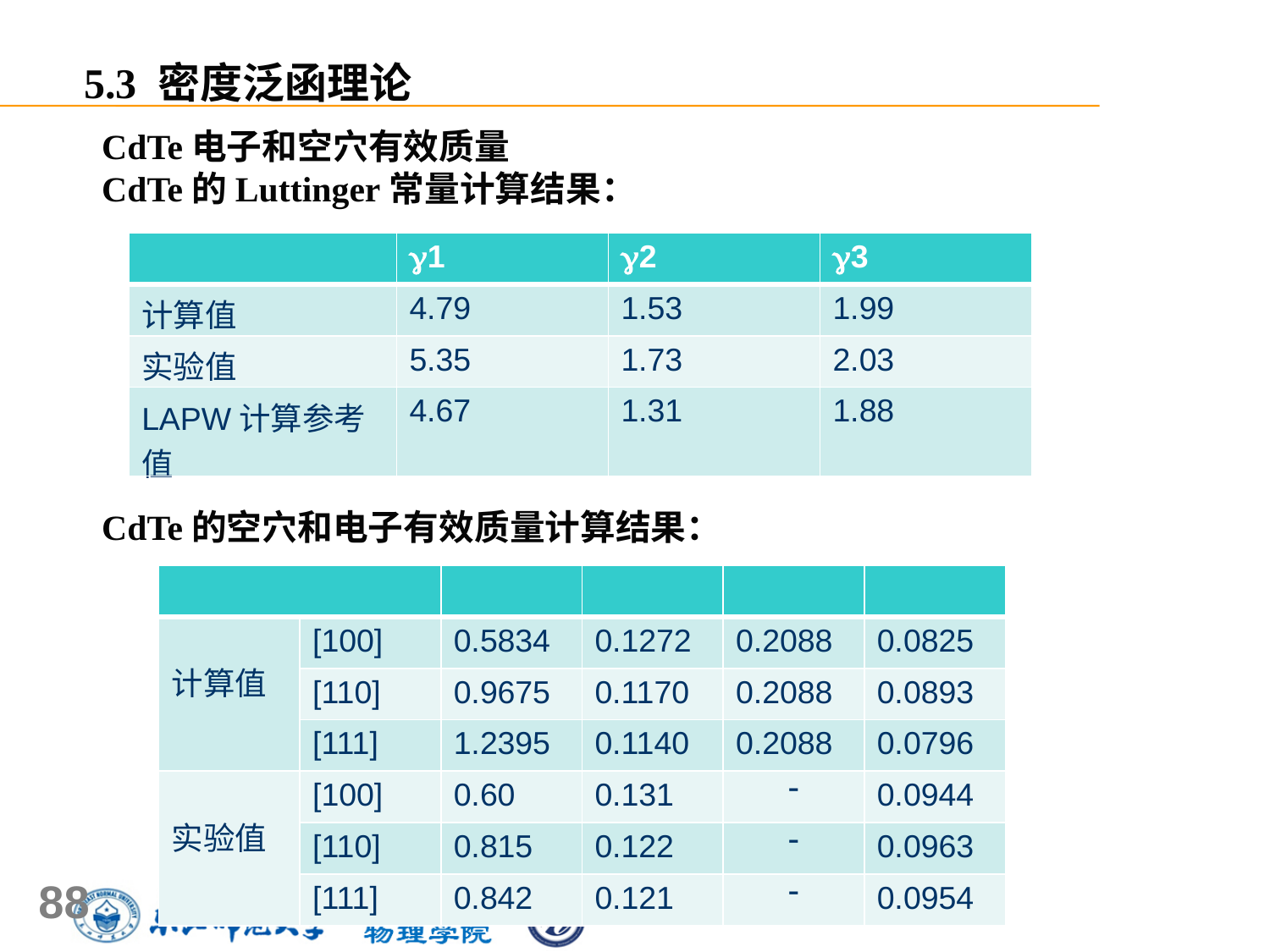

5.3 密度泛函理论

CdTe电子和空穴有效质量
CdTe的Luttinger常量计算结果：

CdTe的空穴和电子有效质量计算结果：
|  | γ1 | γ2 | γ3 |
| --- | --- | --- | --- |
| 计算值 | 4.79 | 1.53 | 1.99 |
| 实验值 | 5.35 | 1.73 | 2.03 |
| LAPW计算参考值 | 4.67 | 1.31 | 1.88 |
|  |  |  |  |  |  |
| --- | --- | --- | --- | --- | --- |
| 计算值 | [100] | 0.5834 | 0.1272 | 0.2088 | 0.0825 |
|  | [110] | 0.9675 | 0.1170 | 0.2088 | 0.0893 |
|  | [111] | 1.2395 | 0.1140 | 0.2088 | 0.0796 |
| 实验值 | [100] | 0.60 | 0.131 | − | 0.0944 |
|  | [110] | 0.815 | 0.122 | − | 0.0963 |
|  | [111] | 0.842 | 0.121 | − | 0.0954 |
88